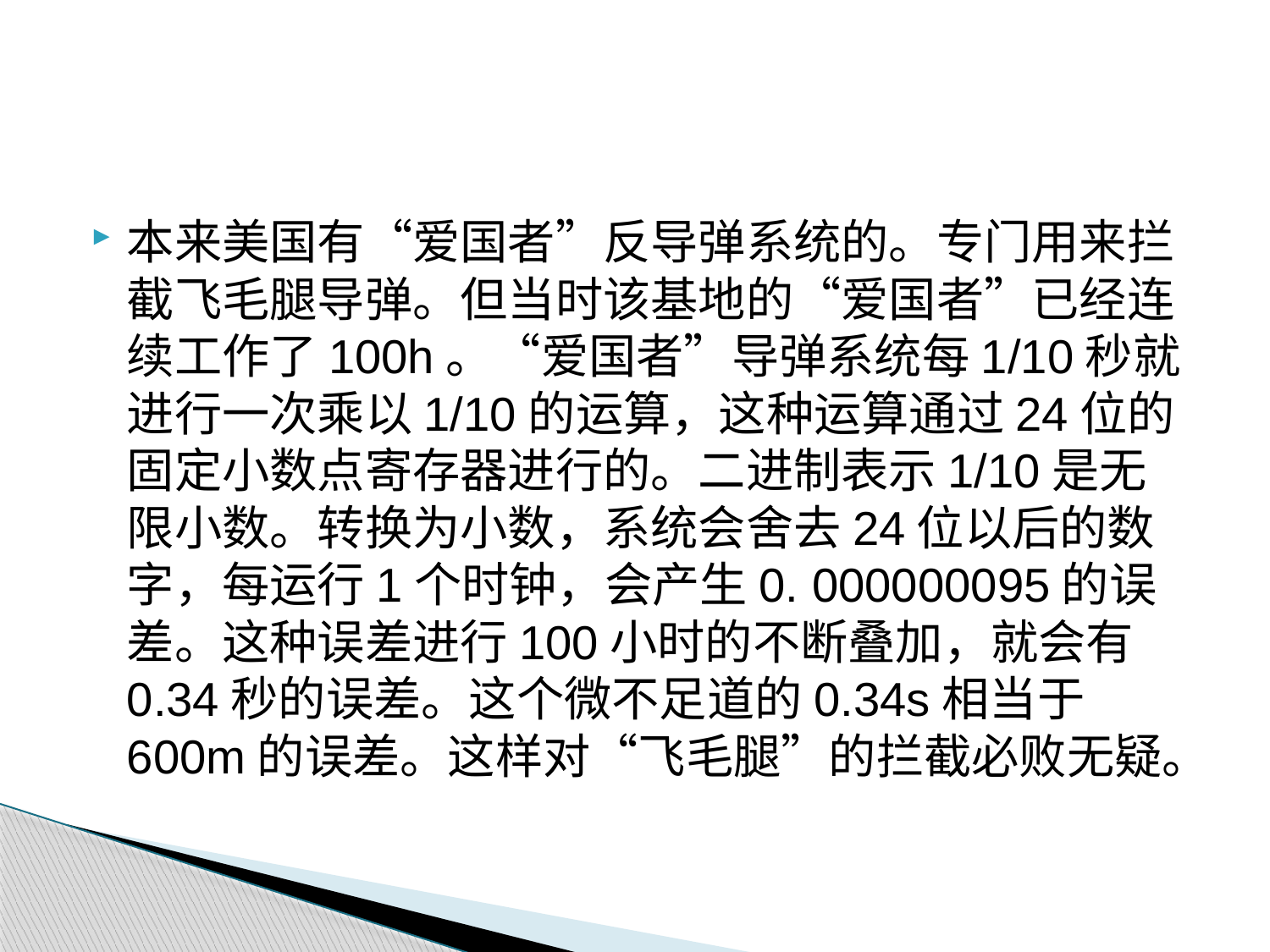

#
本来美国有“爱国者”反导弹系统的。专门用来拦截飞毛腿导弹。但当时该基地的“爱国者”已经连续工作了100h。“爱国者”导弹系统每1/10秒就进行一次乘以1/10的运算，这种运算通过24位的固定小数点寄存器进行的。二进制表示1/10是无限小数。转换为小数，系统会舍去24位以后的数字，每运行1个时钟，会产生0. 000000095的误差。这种误差进行100小时的不断叠加，就会有0.34秒的误差。这个微不足道的0.34s相当于600m的误差。这样对“飞毛腿”的拦截必败无疑。